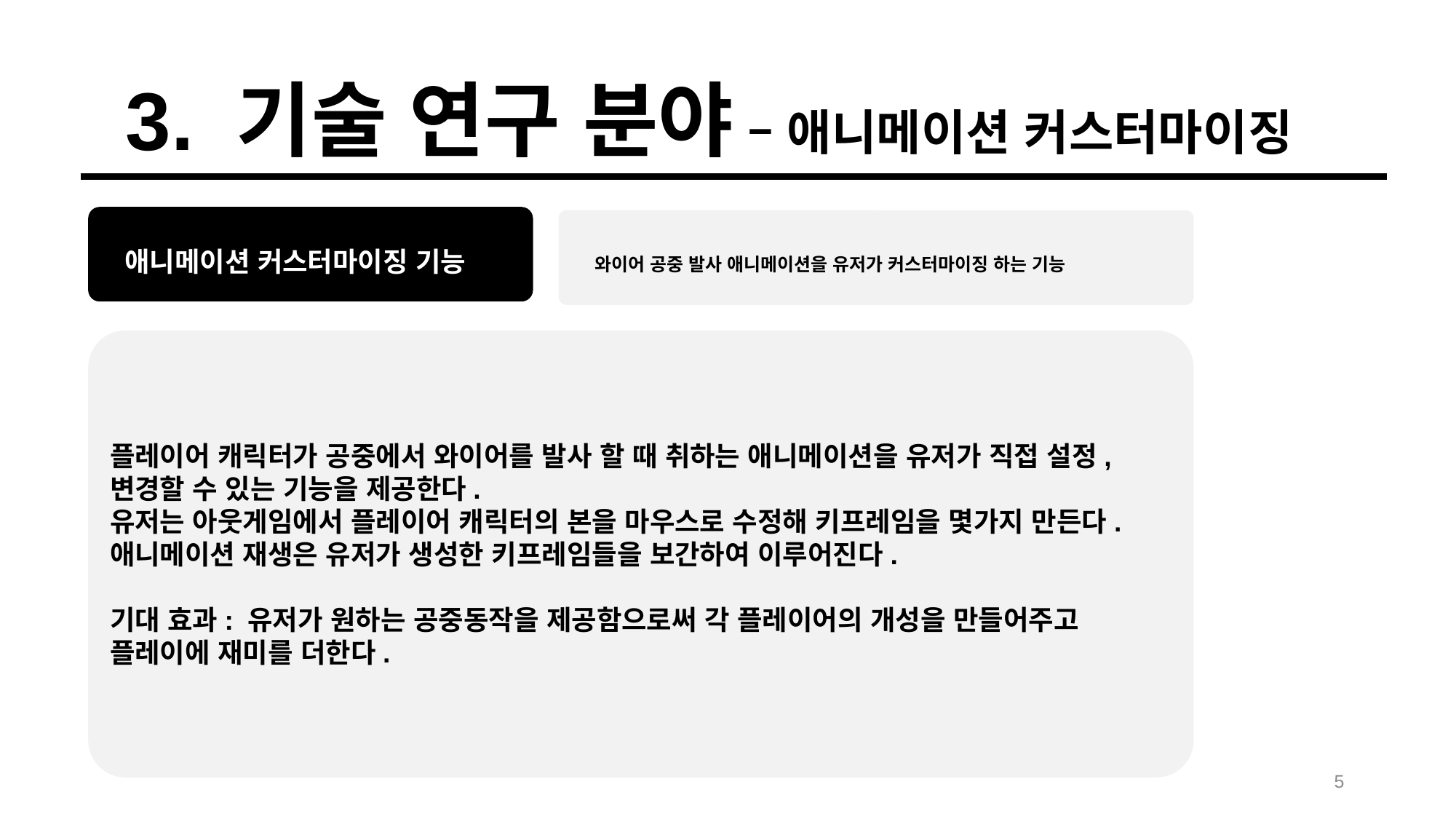

3. 기술 연구 분야 – 애니메이션 커스터마이징

애니메이션 커스터마이징 기능

와이어 공중 발사 애니메이션을 유저가 커스터마이징 하는 기능
플레이어 캐릭터가 공중에서 와이어를 발사 할 때 취하는 애니메이션을 유저가 직접 설정, 변경할 수 있는 기능을 제공한다.
유저는 아웃게임에서 플레이어 캐릭터의 본을 마우스로 수정해 키프레임을 몇가지 만든다.
애니메이션 재생은 유저가 생성한 키프레임들을 보간하여 이루어진다.
기대 효과: 유저가 원하는 공중동작을 제공함으로써 각 플레이어의 개성을 만들어주고 플레이에 재미를 더한다.
5